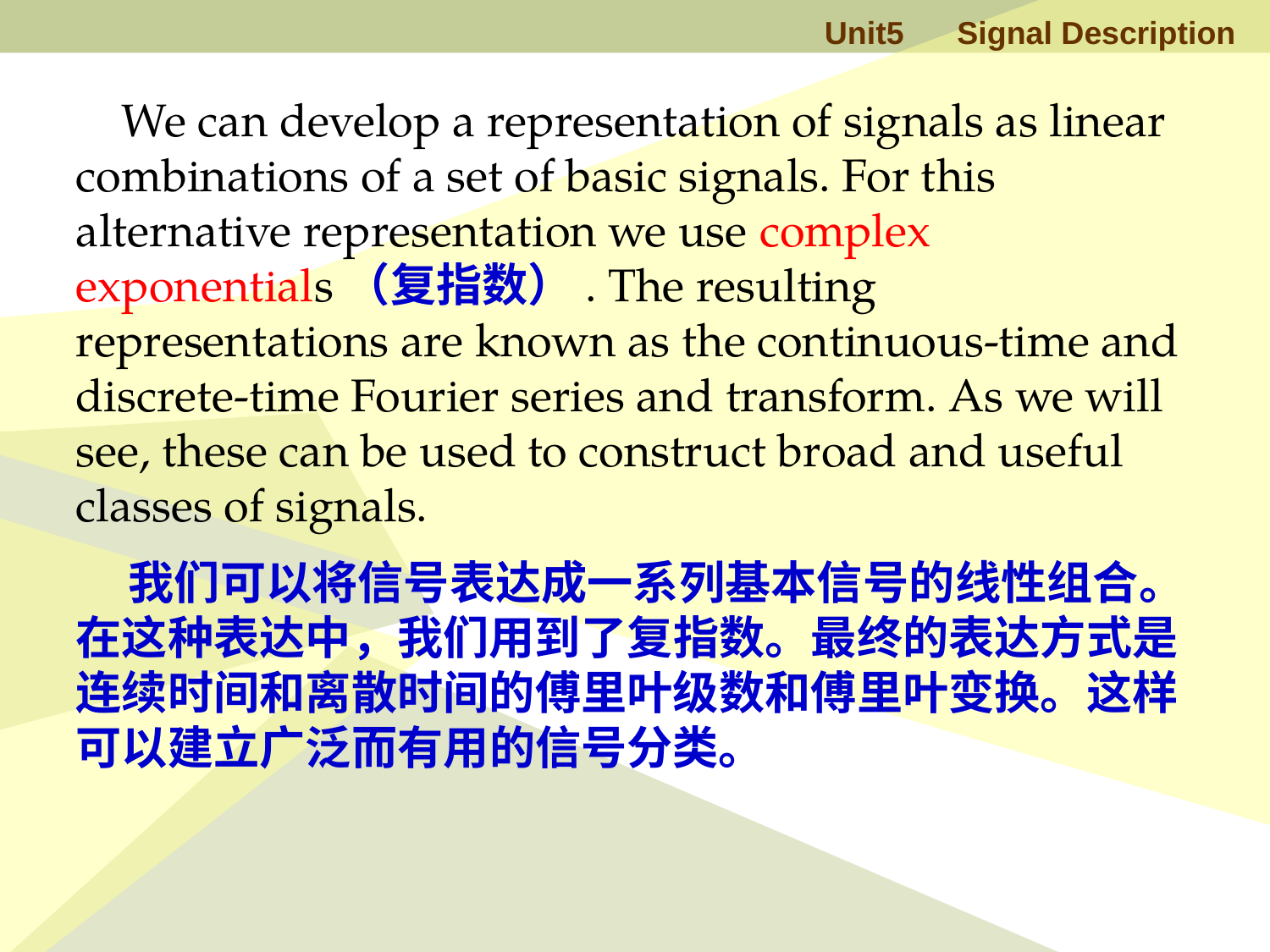

We can develop a representation of signals as linear combinations of a set of basic signals. For this alternative representation we use complex exponentials（复指数）. The resulting representations are known as the continuous-time and discrete-time Fourier series and transform. As we will see, these can be used to construct broad and useful classes of signals.
    我们可以将信号表达成一系列基本信号的线性组合。在这种表达中，我们用到了复指数。最终的表达方式是连续时间和离散时间的傅里叶级数和傅里叶变换。这样可以建立广泛而有用的信号分类。